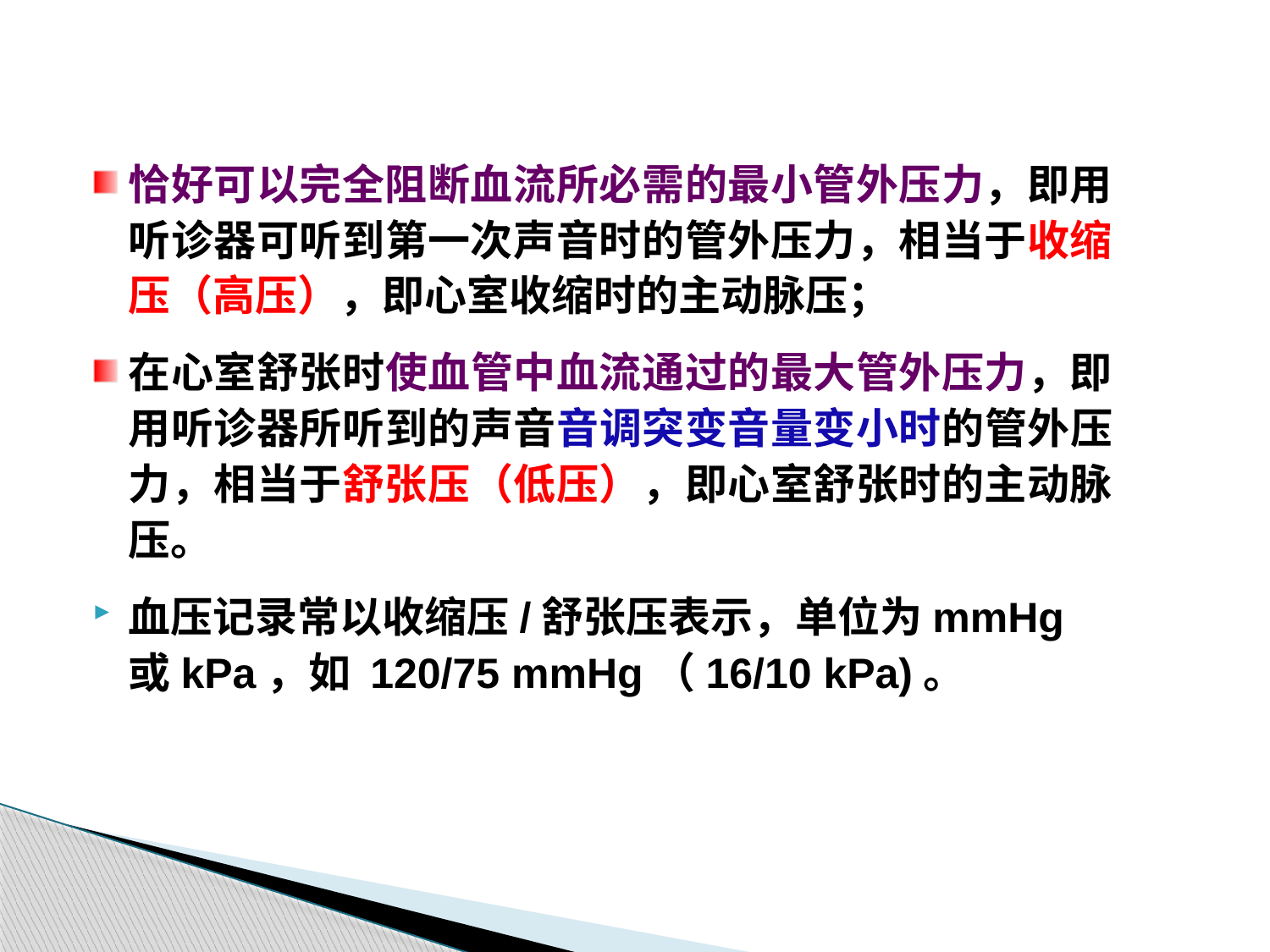

恰好可以完全阻断血流所必需的最小管外压力，即用听诊器可听到第一次声音时的管外压力，相当于收缩压（高压），即心室收缩时的主动脉压；
在心室舒张时使血管中血流通过的最大管外压力，即用听诊器所听到的声音音调突变音量变小时的管外压力，相当于舒张压（低压），即心室舒张时的主动脉压。
血压记录常以收缩压/舒张压表示，单位为mmHg或kPa，如 120/75 mmHg（16/10 kPa)。